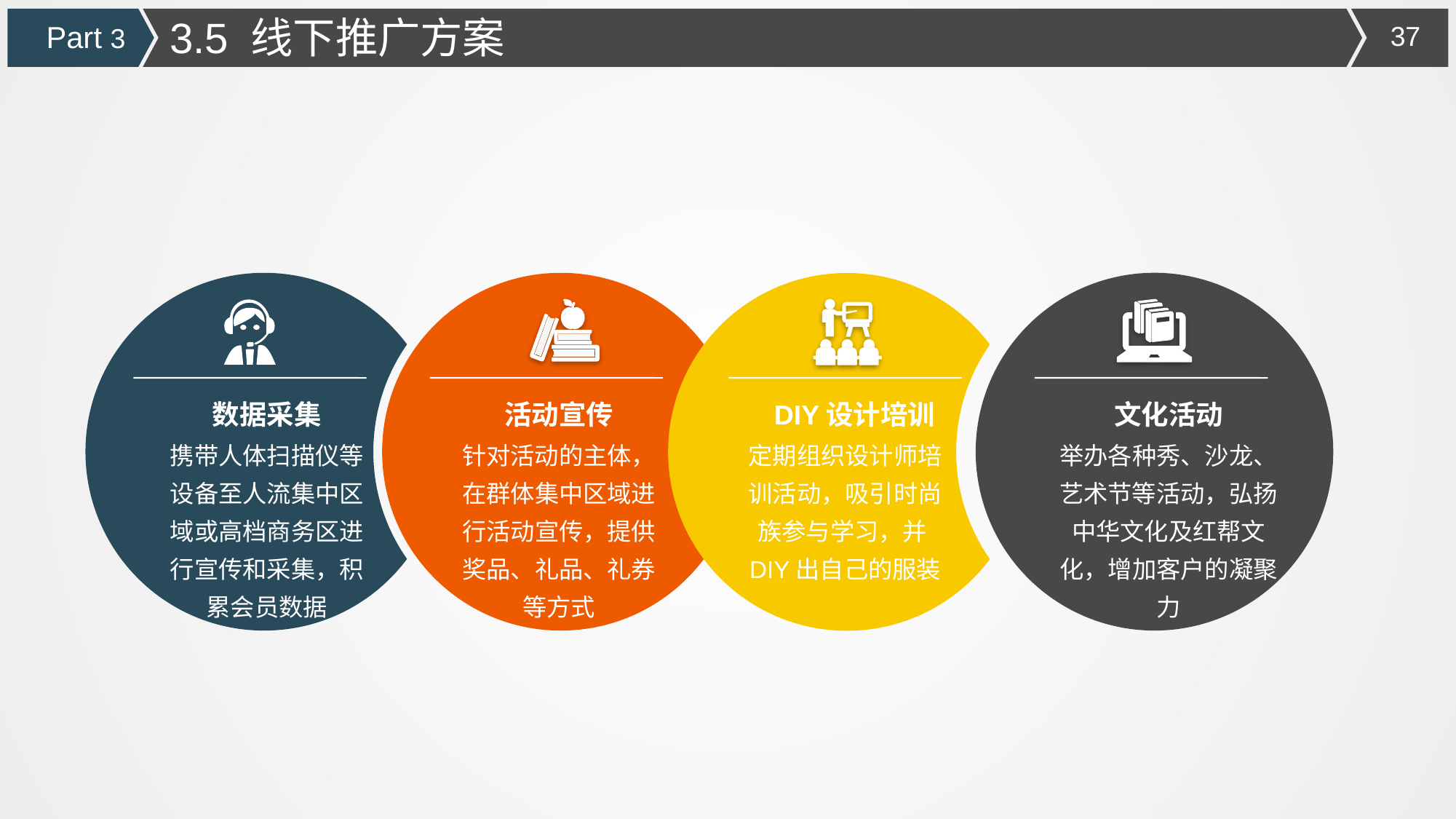

3.5 线下推广方案
Part 3

数据采集
携带人体扫描仪等设备至人流集中区域或高档商务区进行宣传和采集，积累会员数据
活动宣传
针对活动的主体，在群体集中区域进行活动宣传，提供奖品、礼品、礼券等方式
DIY设计培训
定期组织设计师培训活动，吸引时尚族参与学习，并DIY出自己的服装
文化活动
举办各种秀、沙龙、艺术节等活动，弘扬中华文化及红帮文化，增加客户的凝聚力